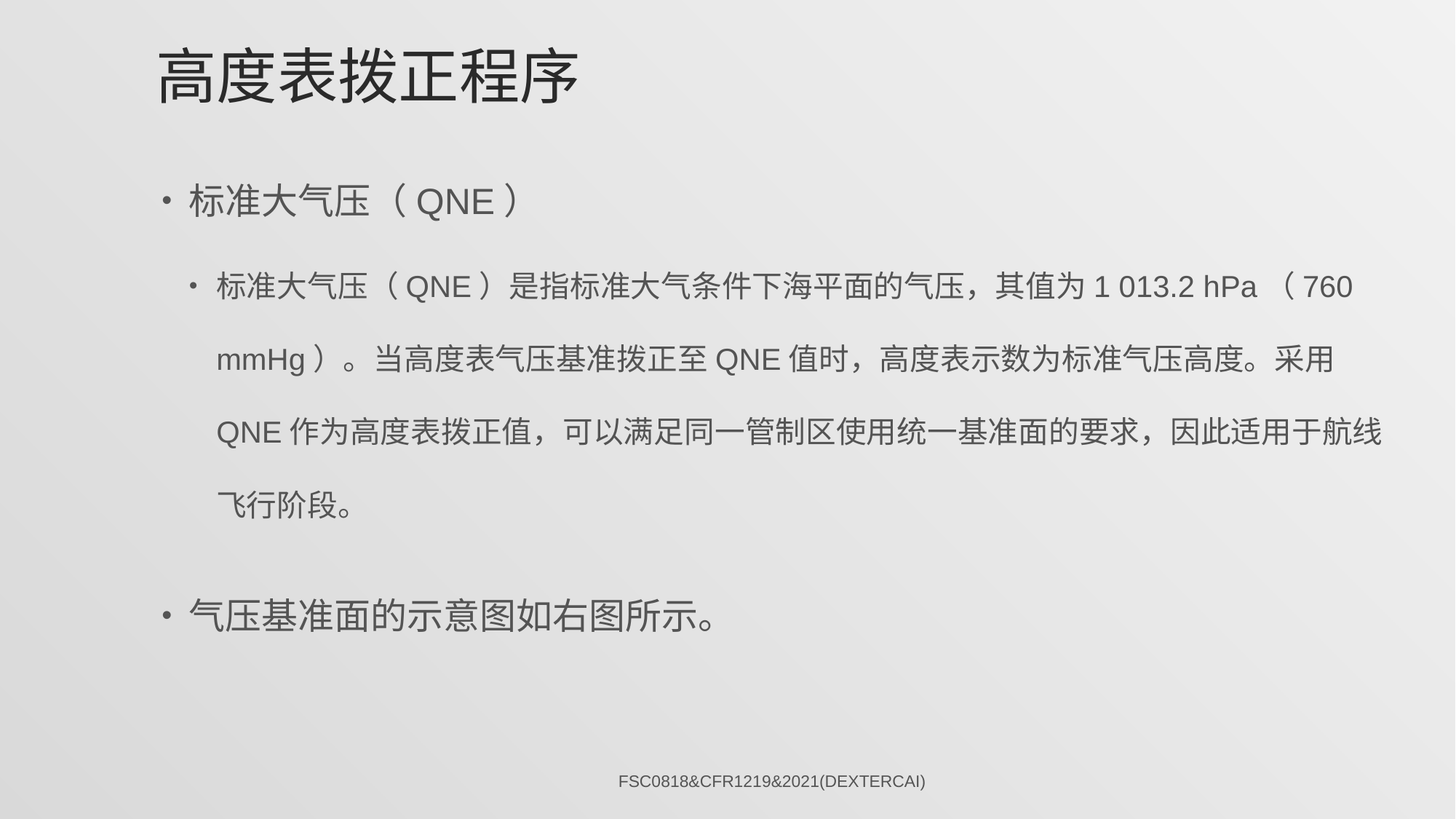

# 高度表拨正程序
标准大气压（QNE）
标准大气压（QNE）是指标准大气条件下海平面的气压，其值为1 013.2 hPa（760 mmHg）。当高度表气压基准拨正至QNE值时，高度表示数为标准气压高度。采用QNE作为高度表拨正值，可以满足同一管制区使用统一基准面的要求，因此适用于航线飞行阶段。
气压基准面的示意图如右图所示。
FSC0818&CFR1219&2021(DexterCai)